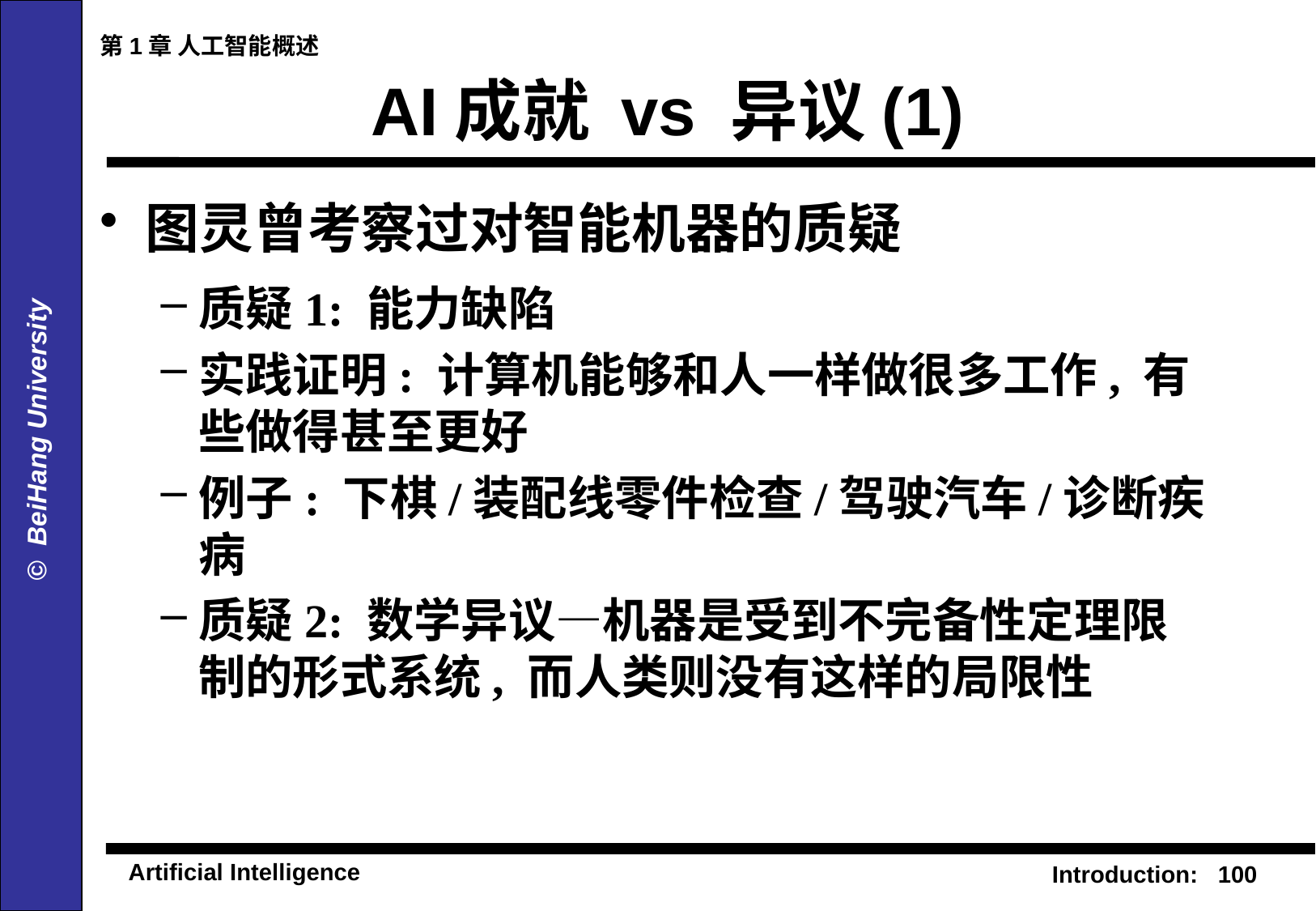

第1章 人工智能概述
# AI成就 vs 异议(1)
图灵曾考察过对智能机器的质疑
质疑1: 能力缺陷
实践证明: 计算机能够和人一样做很多工作, 有些做得甚至更好
例子: 下棋/装配线零件检查/驾驶汽车/诊断疾病
质疑2: 数学异议—机器是受到不完备性定理限制的形式系统, 而人类则没有这样的局限性